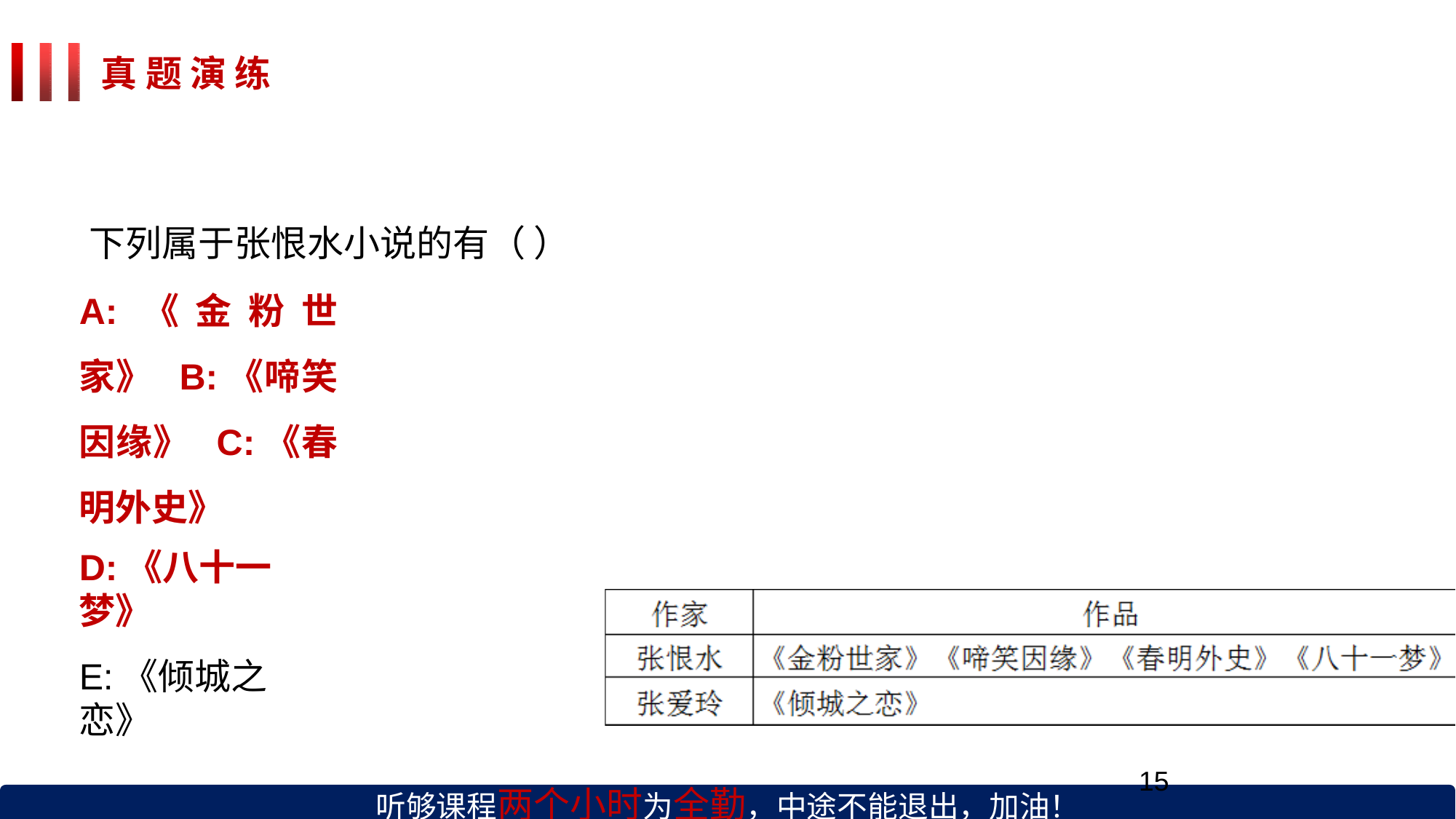

# 真 题 演 练
下列属于张恨水小说的有（ ）
A:《金粉世家》  B:《啼笑因缘》  C:《春明外史》
D:《八十一梦》
E:《倾城之恋》

15

听够课程两个小时为全勤，中途不能退出，加油！